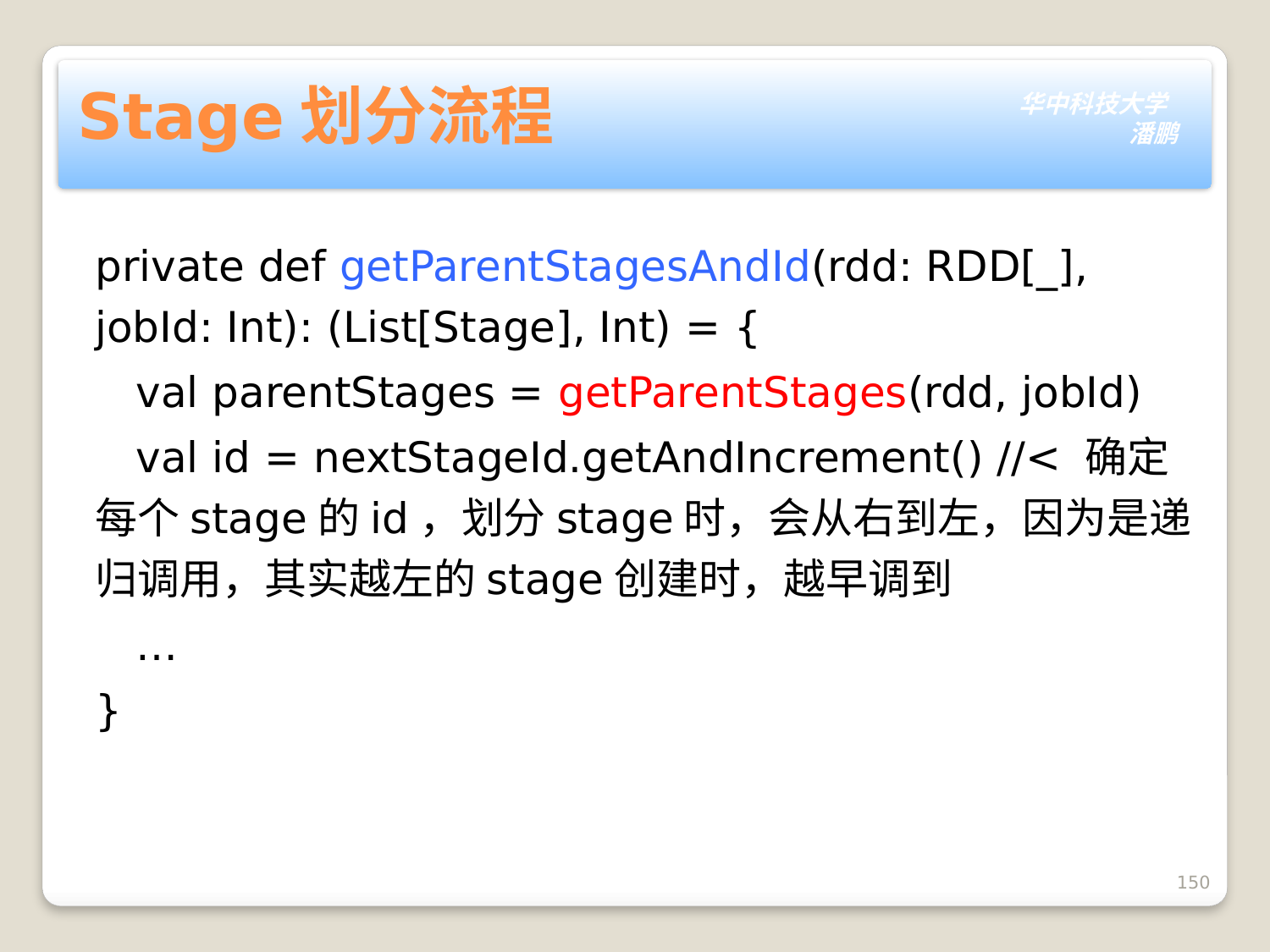

# Stage划分流程
private def getParentStagesAndId(rdd: RDD[_], jobId: Int): (List[Stage], Int) = {
   val parentStages = getParentStages(rdd, jobId)
   val id = nextStageId.getAndIncrement() //< 确定每个stage的id，划分stage时，会从右到左，因为是递归调用，其实越左的stage创建时，越早调到
   …
}
150